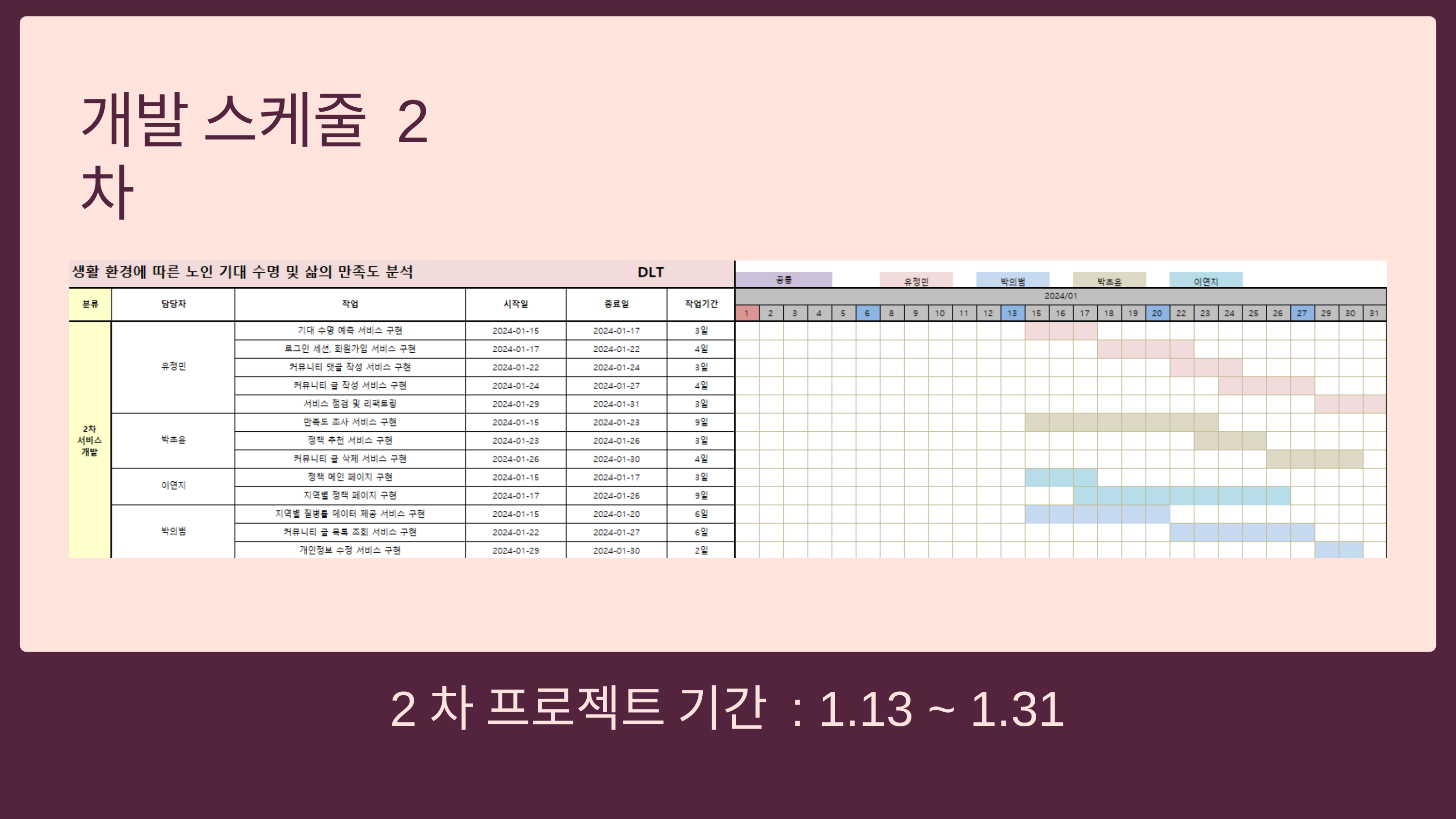

개발 스케줄 2차

2차 프로젝트 기간 : 1.13 ~ 1.31